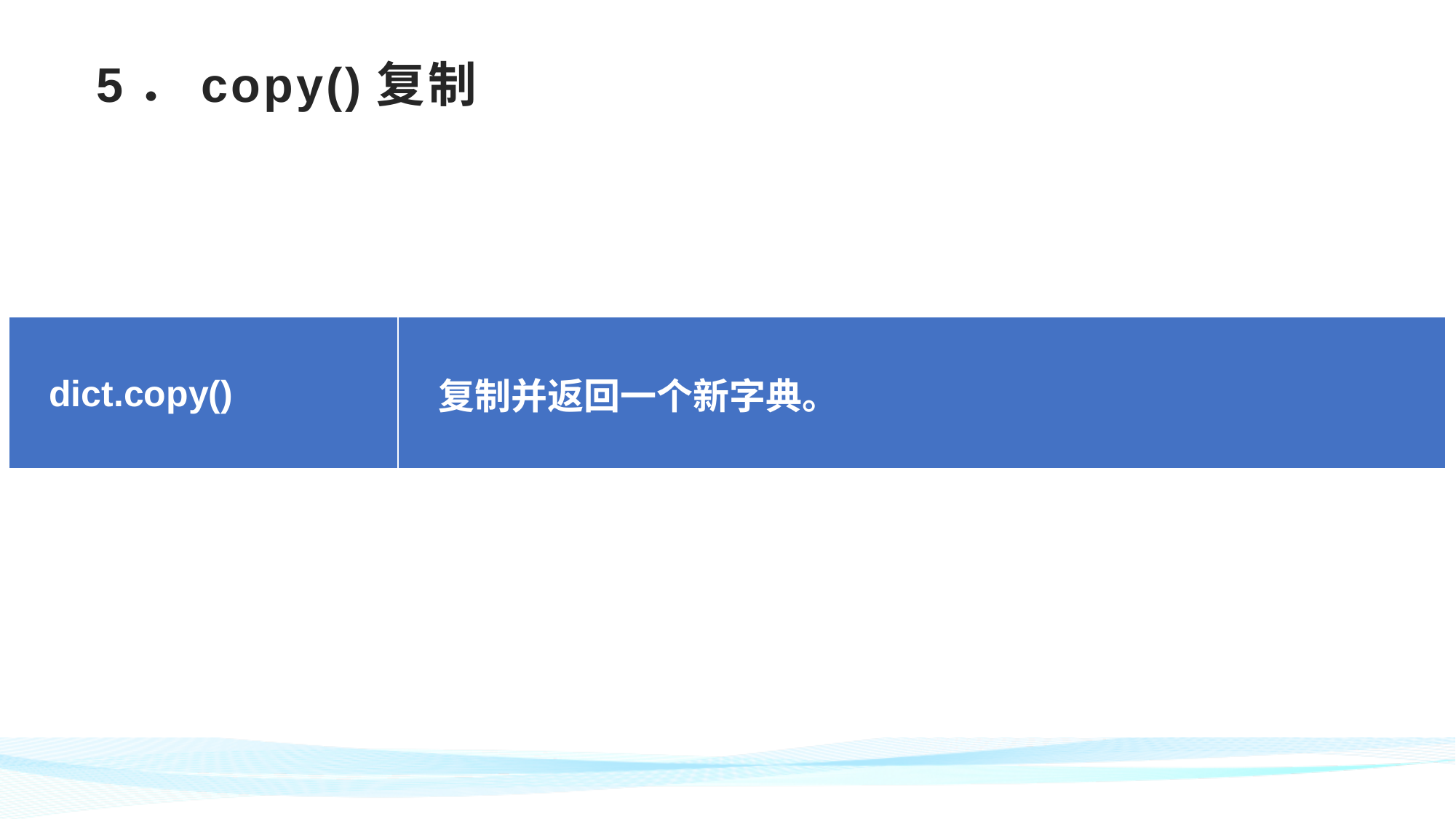

# 5．copy()复制

| dict.copy() | 复制并返回一个新字典。 |
| --- | --- |
39